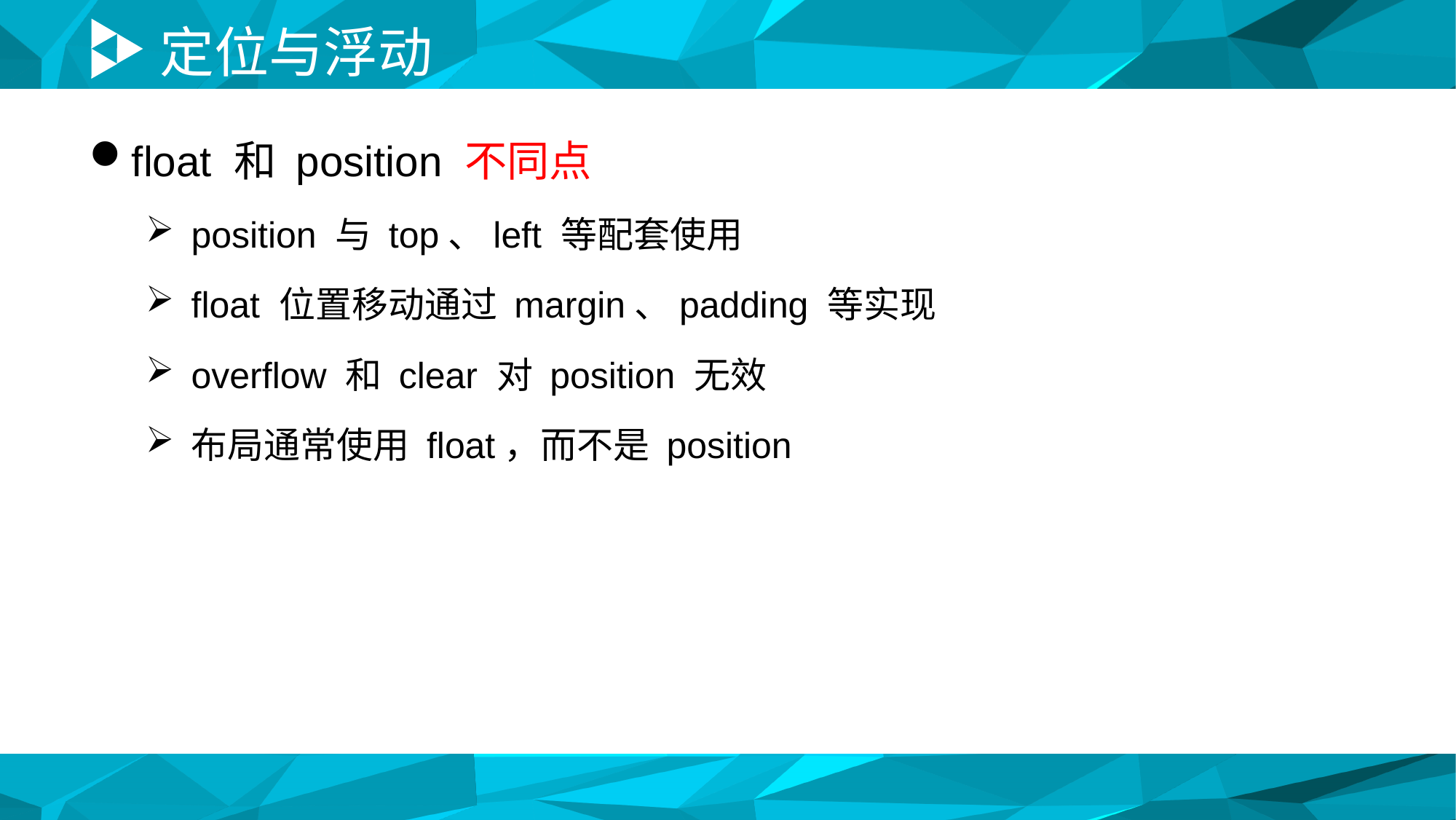

# 定位与浮动
float 和 position 不同点
position 与 top、left 等配套使用
float 位置移动通过 margin、padding 等实现
overflow 和 clear 对 position 无效
布局通常使用 float，而不是 position